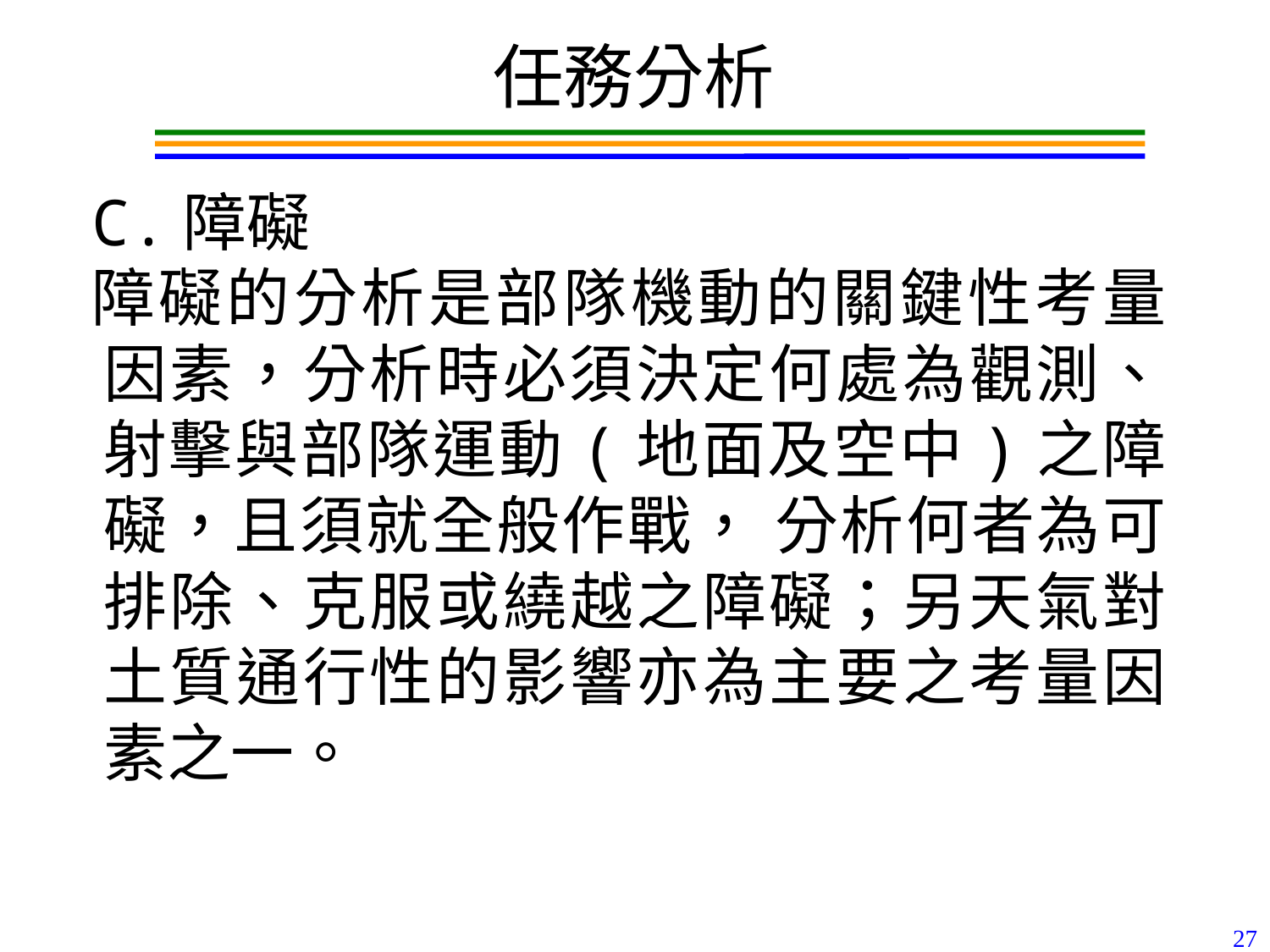

任務分析
C.障礙
障礙的分析是部隊機動的關鍵性考量因素，分析時必須決定何處為觀測、射擊與部隊運動(地面及空中)之障礙，且須就全般作戰， 分析何者為可排除、克服或繞越之障礙；另天氣對土質通行性的影響亦為主要之考量因素之一。
27